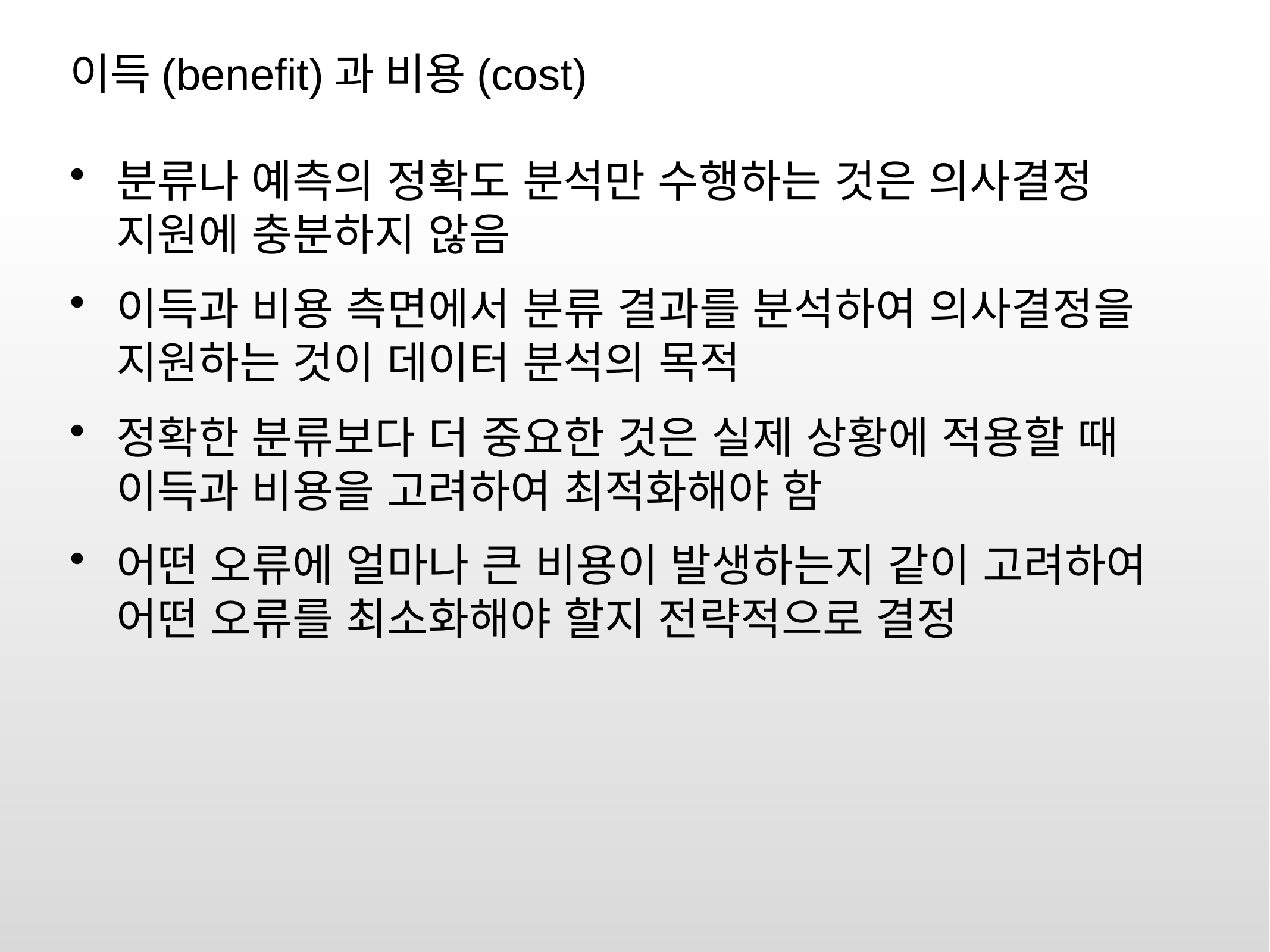

# 이득(benefit)과 비용(cost)
분류나 예측의 정확도 분석만 수행하는 것은 의사결정 지원에 충분하지 않음
이득과 비용 측면에서 분류 결과를 분석하여 의사결정을 지원하는 것이 데이터 분석의 목적
정확한 분류보다 더 중요한 것은 실제 상황에 적용할 때 이득과 비용을 고려하여 최적화해야 함
어떤 오류에 얼마나 큰 비용이 발생하는지 같이 고려하여 어떤 오류를 최소화해야 할지 전략적으로 결정
211